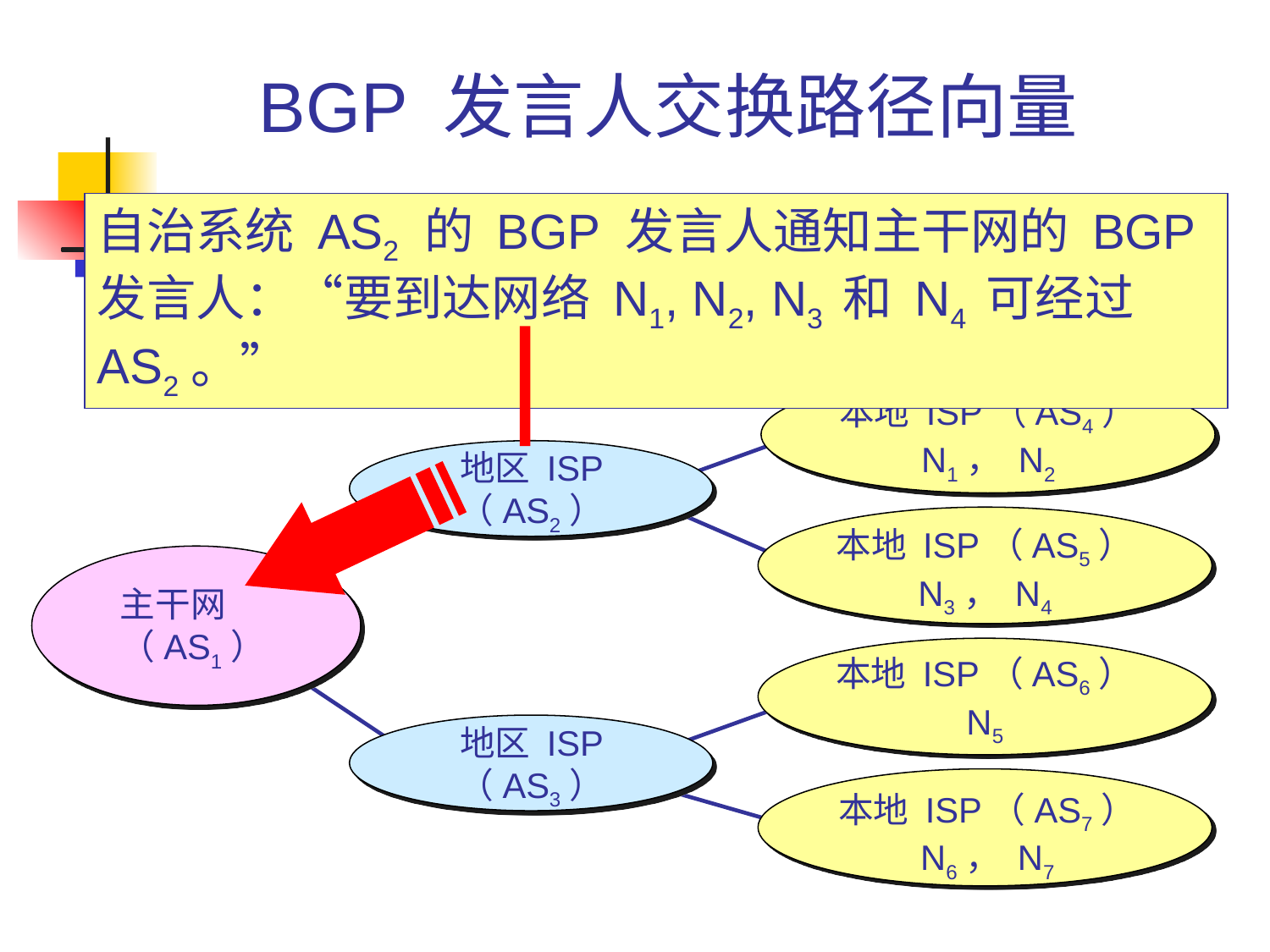

# BGP 发言人交换路径向量
自治系统 AS2 的 BGP 发言人通知主干网的 BGP 发言人：“要到达网络 N1, N2, N3 和 N4 可经过 AS2。”

本地 ISP（AS4）
N1， N2
本地 ISP（AS5）
N3， N4

地区 ISP
（AS2）

主干网
（AS1）

本地 ISP（AS6）
N5

地区 ISP
（AS3）

本地 ISP（AS7）
N6， N7